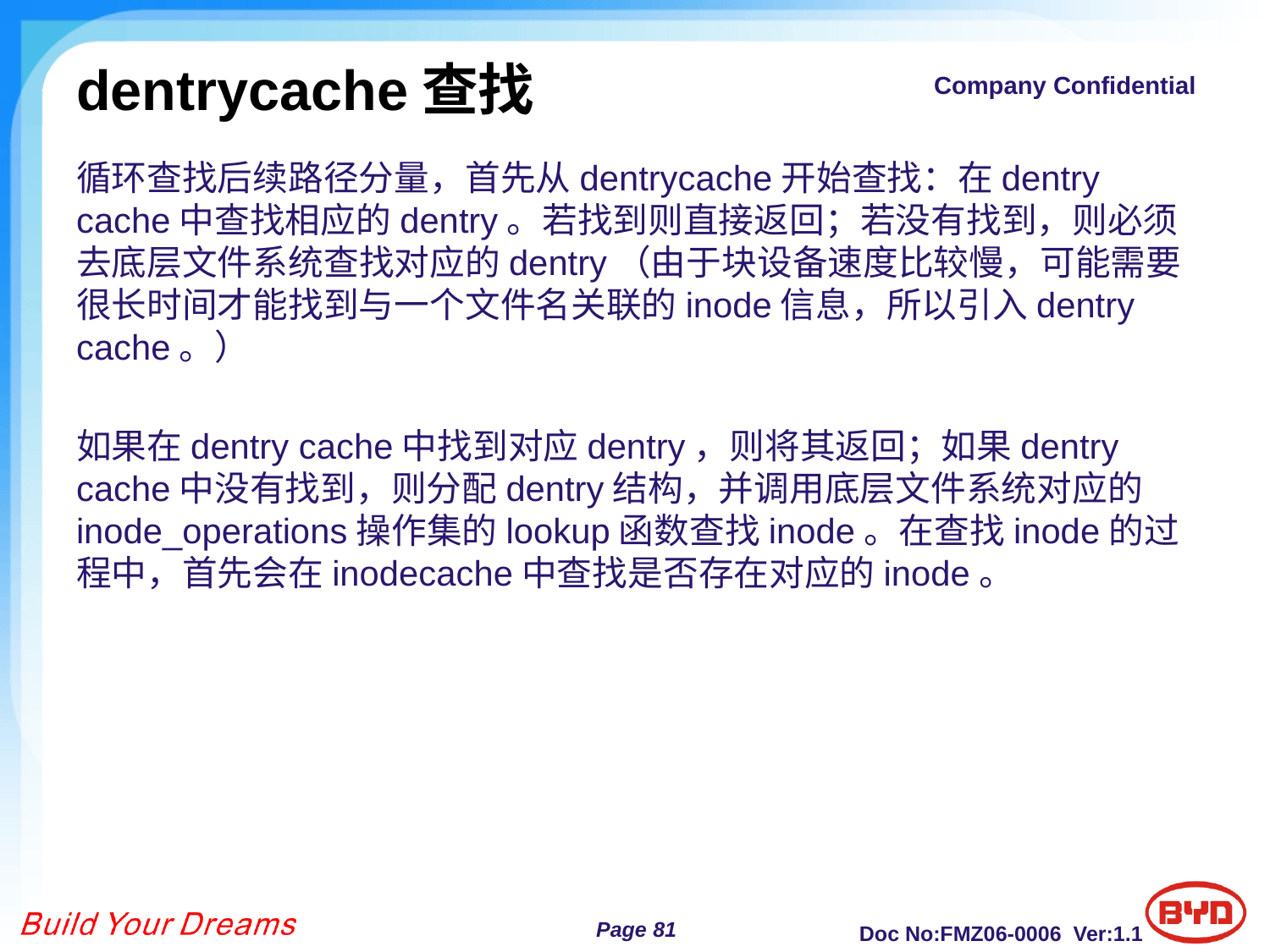

# dentrycache查找
循环查找后续路径分量，首先从dentrycache开始查找：在dentry cache中查找相应的dentry。若找到则直接返回；若没有找到，则必须去底层文件系统查找对应的dentry（由于块设备速度比较慢，可能需要很长时间才能找到与一个文件名关联的inode信息，所以引入dentry cache。）

如果在dentry cache中找到对应dentry，则将其返回；如果dentry cache中没有找到，则分配dentry结构，并调用底层文件系统对应的inode_operations操作集的lookup函数查找inode。在查找inode的过程中，首先会在inodecache中查找是否存在对应的inode。